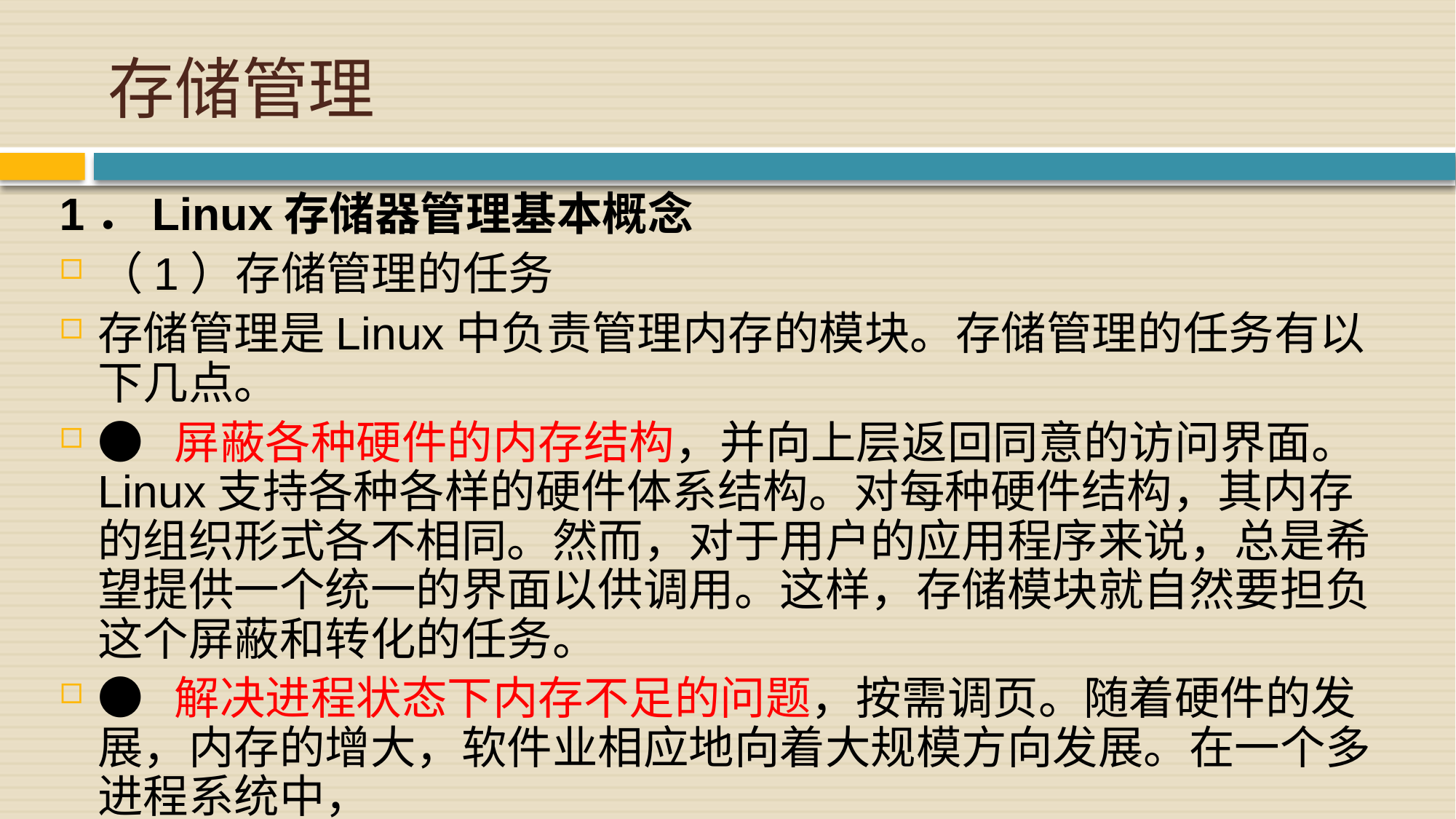

# 存储管理
1．Linux存储器管理基本概念
（1）存储管理的任务
存储管理是Linux中负责管理内存的模块。存储管理的任务有以下几点。
●  屏蔽各种硬件的内存结构，并向上层返回同意的访问界面。Linux支持各种各样的硬件体系结构。对每种硬件结构，其内存的组织形式各不相同。然而，对于用户的应用程序来说，总是希望提供一个统一的界面以供调用。这样，存储模块就自然要担负这个屏蔽和转化的任务。
●  解决进程状态下内存不足的问题，按需调页。随着硬件的发展，内存的增大，软件业相应地向着大规模方向发展。在一个多进程系统中，